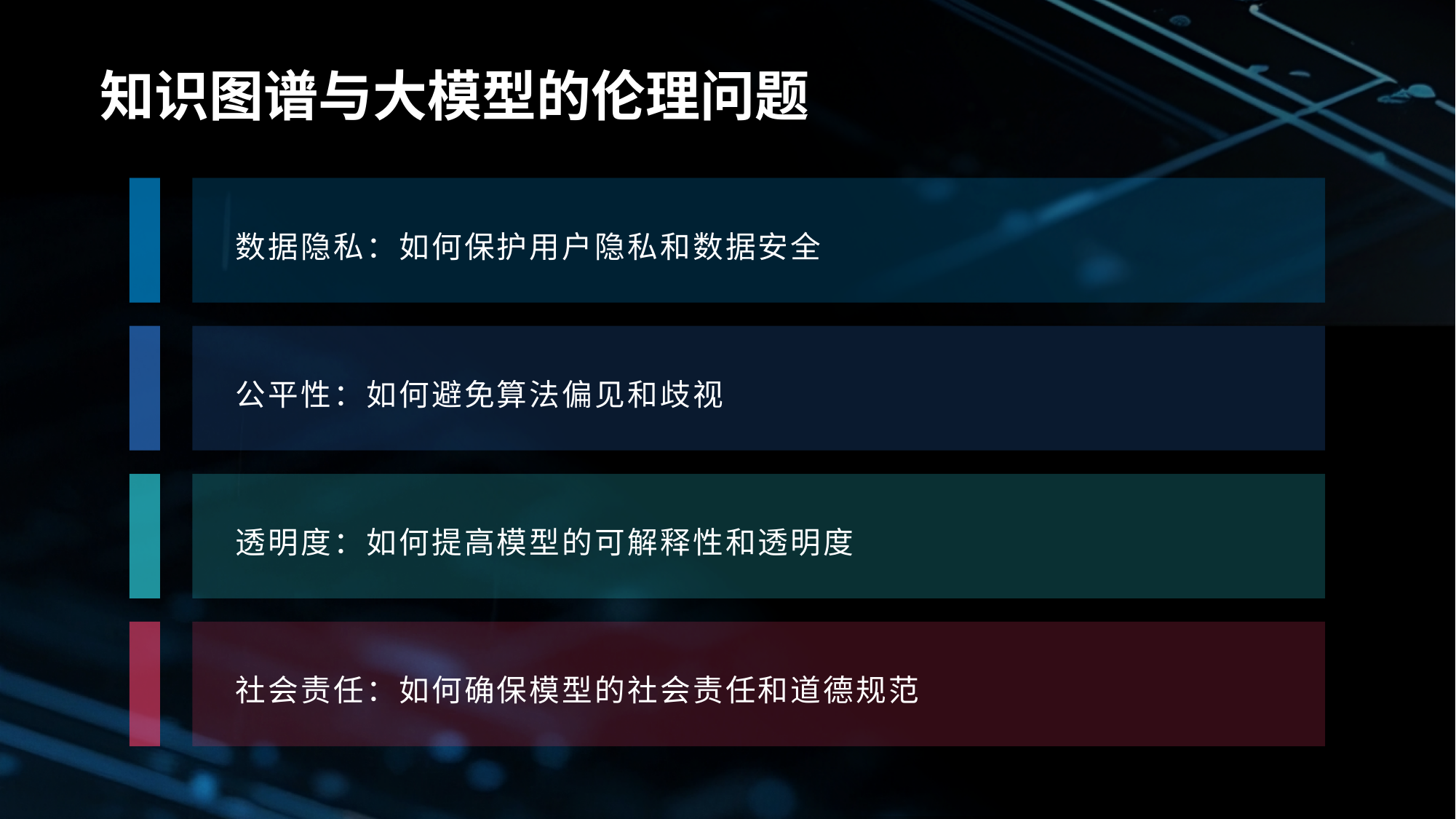

# 知识图谱与大模型的伦理问题

数据隐私：如何保护用户隐私和数据安全

公平性：如何避免算法偏见和歧视

透明度：如何提高模型的可解释性和透明度

社会责任：如何确保模型的社会责任和道德规范